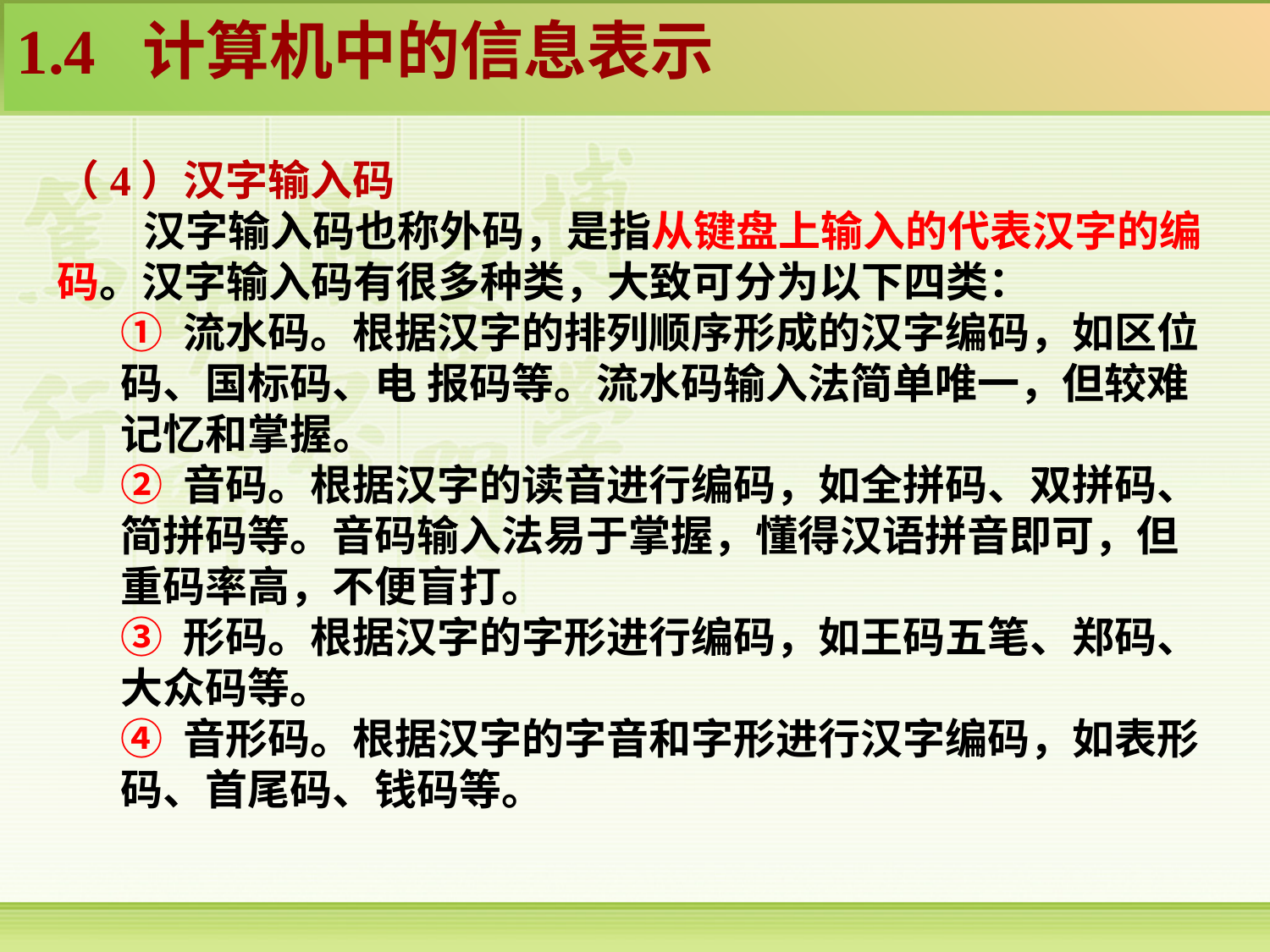

1.4  计算机中的信息表示
（4）汉字输入码
        汉字输入码也称外码，是指从键盘上输入的代表汉字的编码。汉字输入码有很多种类，大致可分为以下四类：
① 流水码。根据汉字的排列顺序形成的汉字编码，如区位码、国标码、电 报码等。流水码输入法简单唯一，但较难记忆和掌握。
② 音码。根据汉字的读音进行编码，如全拼码、双拼码、简拼码等。音码输入法易于掌握，懂得汉语拼音即可，但重码率高，不便盲打。
③ 形码。根据汉字的字形进行编码，如王码五笔、郑码、大众码等。
④ 音形码。根据汉字的字音和字形进行汉字编码，如表形码、首尾码、钱码等。

77